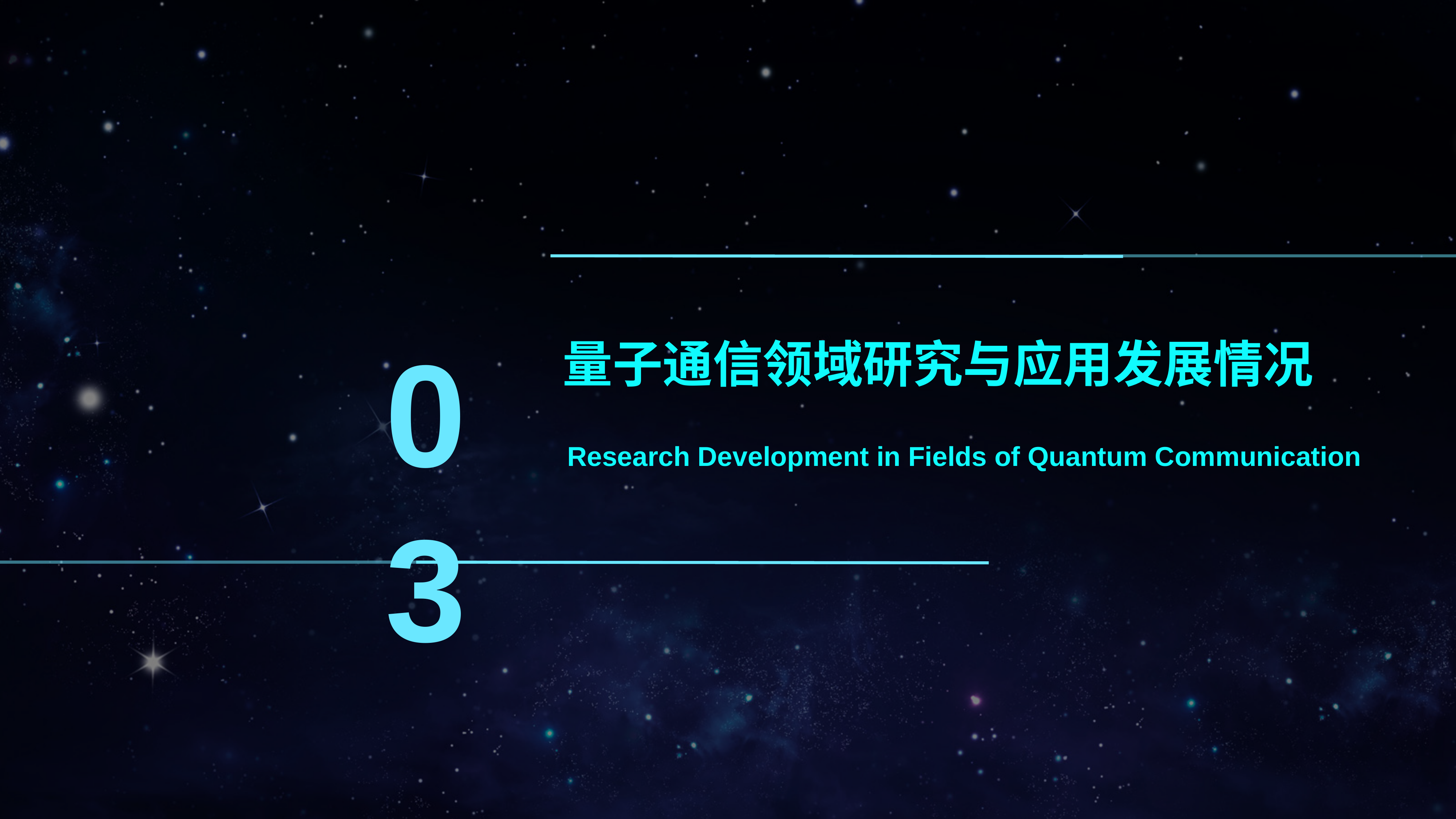

03
量子通信领域研究与应用发展情况
Research Development in Fields of Quantum Communication